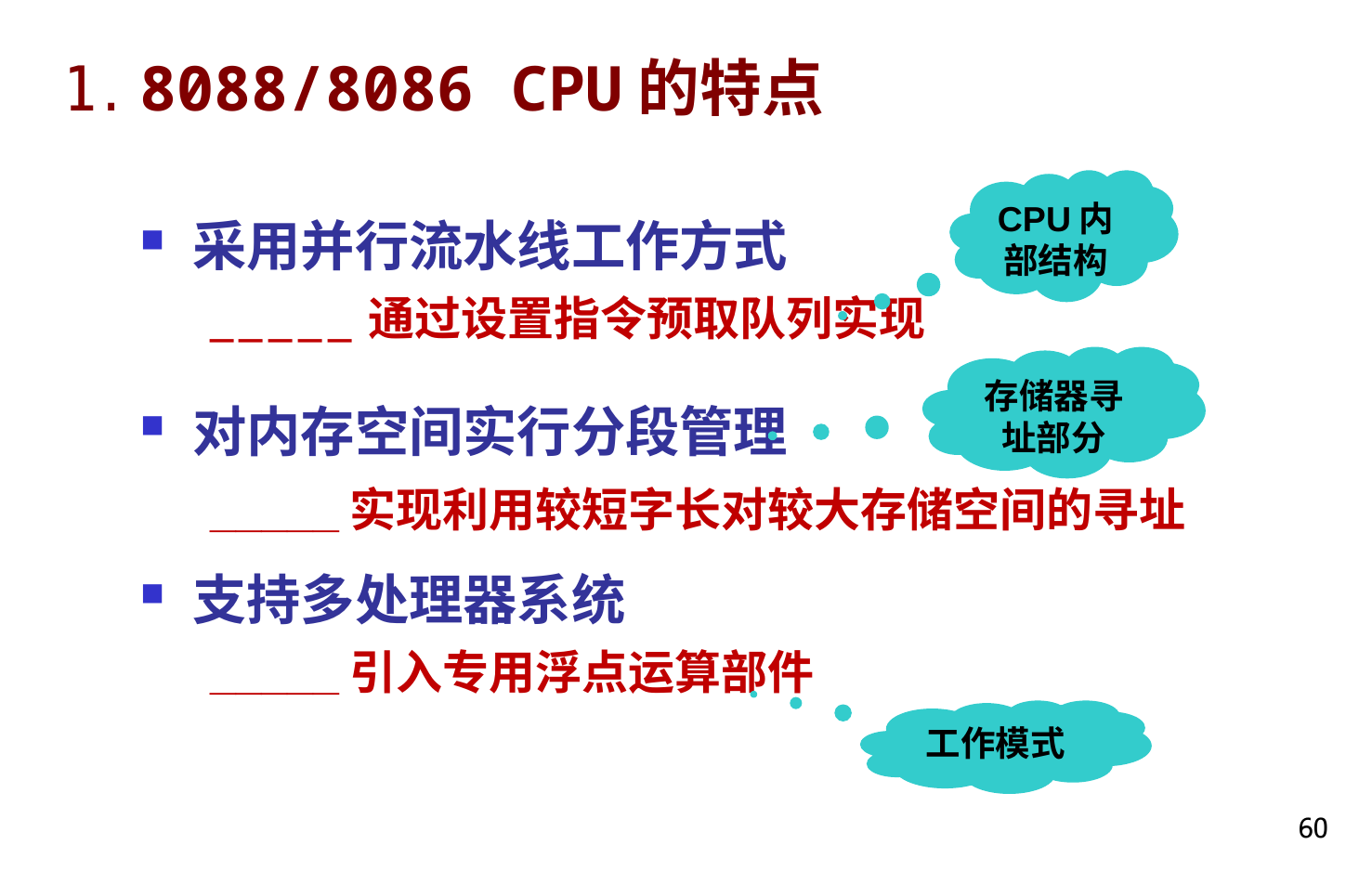

# 1. 8088/8086 CPU的特点
CPU内部结构
采用并行流水线工作方式
_____通过设置指令预取队列实现
对内存空间实行分段管理
_____实现利用较短字长对较大存储空间的寻址
支持多处理器系统
_____引入专用浮点运算部件
存储器寻址部分
工作模式
60